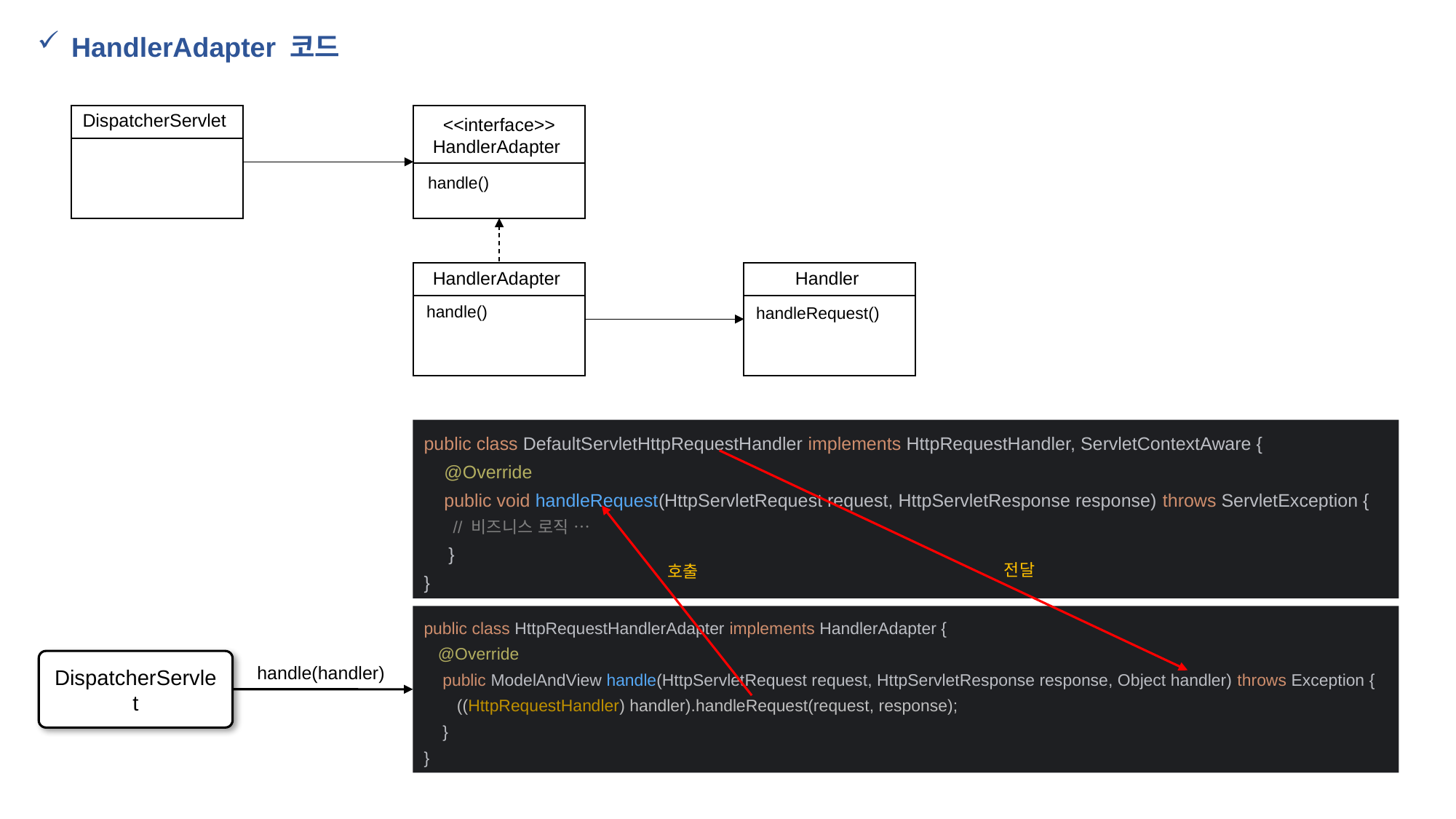

HandlerAdapter 코드
DispatcherServlet

<<interface>>
HandlerAdapter
handle()
HandlerAdapter

Handler

handle()
handleRequest()
public class DefaultServletHttpRequestHandler implements HttpRequestHandler, ServletContextAware {
    @Override
    public void handleRequest(HttpServletRequest request, HttpServletResponse response) throws ServletException {
       // 비즈니스 로직 …
    }
}
전달
호출
public class HttpRequestHandlerAdapter implements HandlerAdapter {
   @Override
    public ModelAndView handle(HttpServletRequest request, HttpServletResponse response, Object handler) throws Exception {
       ((HttpRequestHandler) handler).handleRequest(request, response);
    }
}
DispatcherServlet
handle(handler)